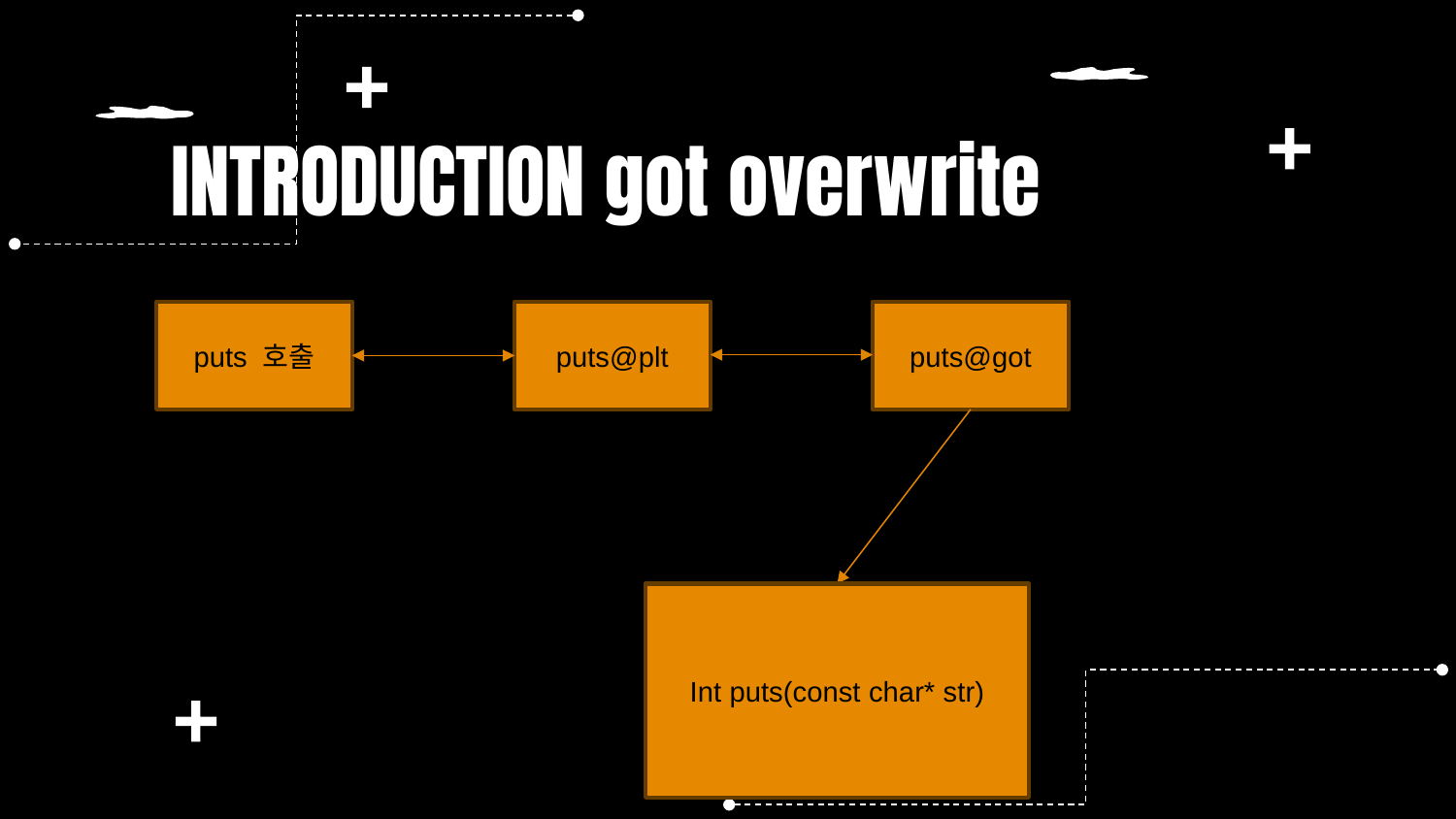

# INTRODUCTION got overwrite

puts@got
puts 호출
puts@plt
Int puts(const char* str)